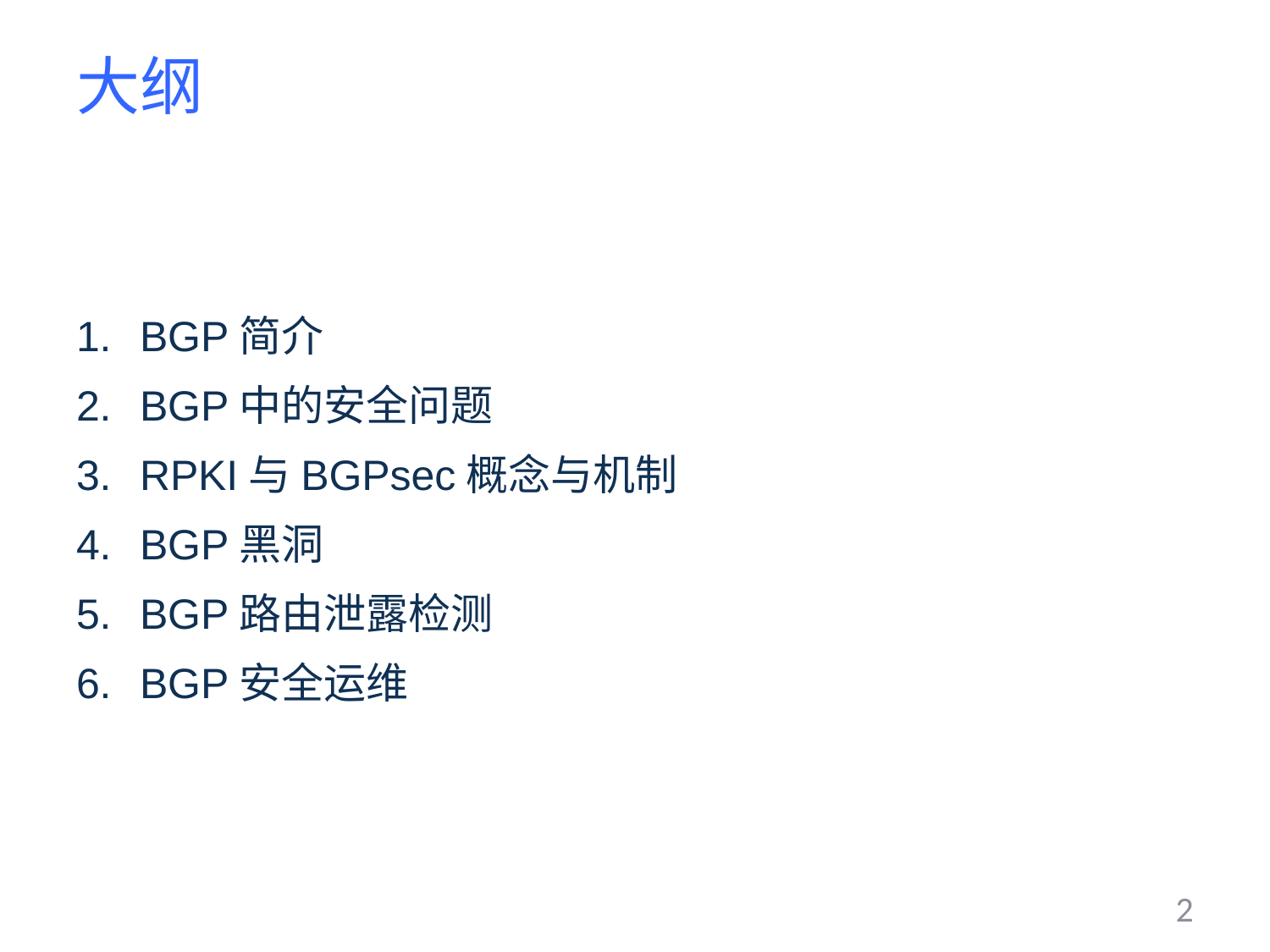

# 大纲

BGP简介
BGP中的安全问题
RPKI与BGPsec概念与机制
BGP黑洞
BGP路由泄露检测
BGP安全运维
2